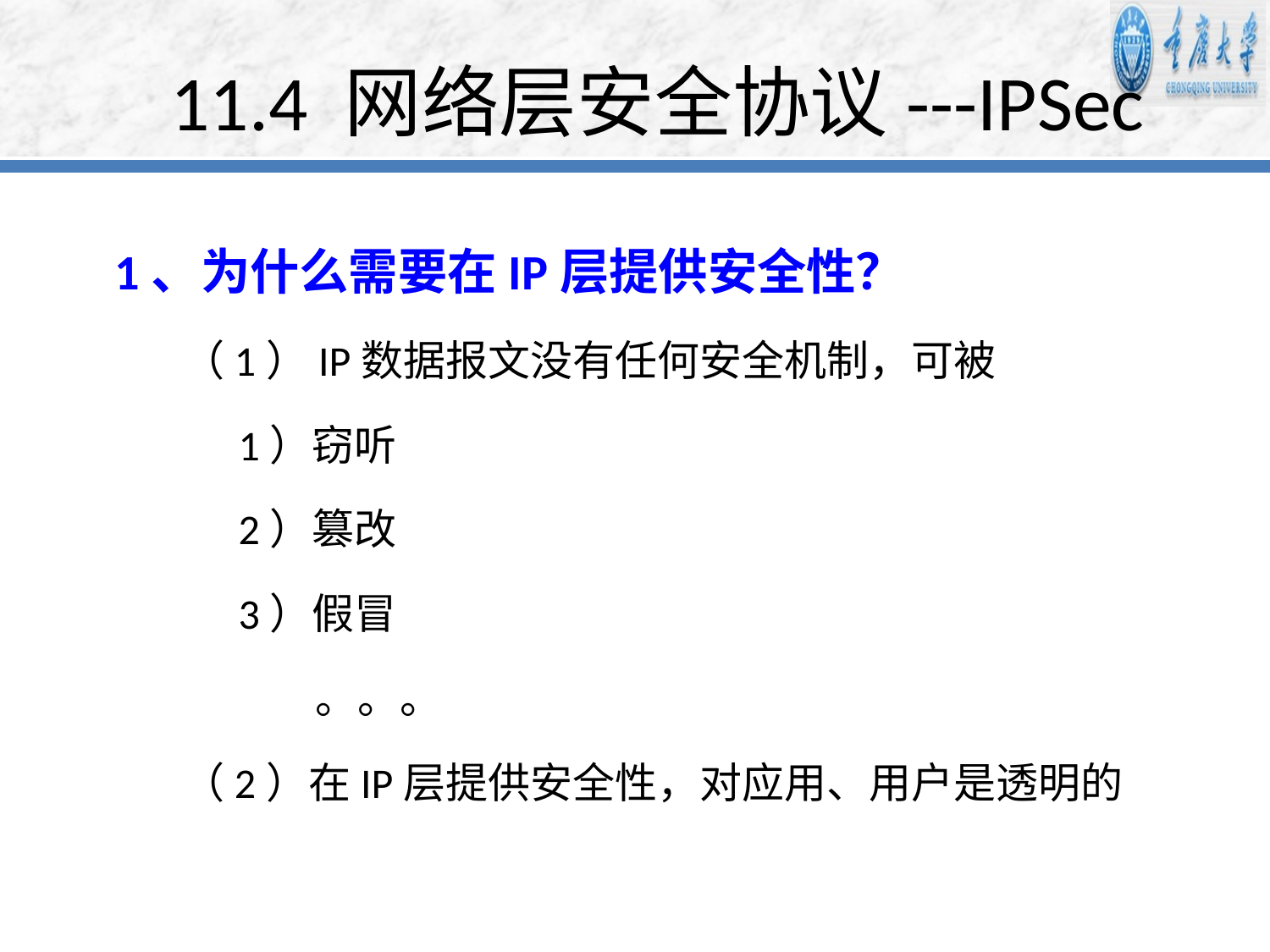

# 11.4 网络层安全协议---IPSec
1、为什么需要在IP层提供安全性？
      （1）IP数据报文没有任何安全机制，可被
             1）窃听
             2）篡改
             3）假冒
                    。。。
      （2）在IP层提供安全性，对应用、用户是透明的